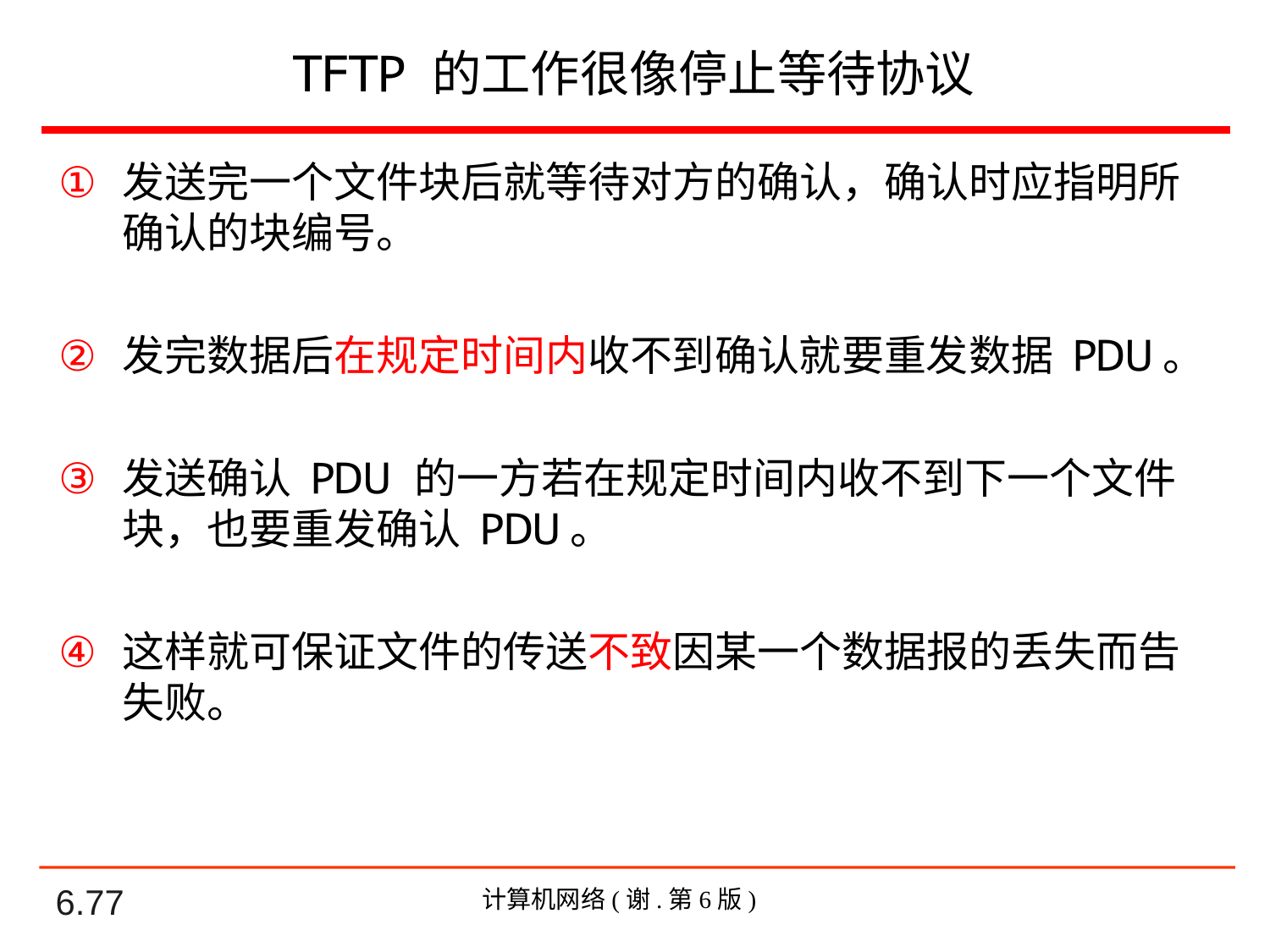

# TFTP 的工作很像停止等待协议
发送完一个文件块后就等待对方的确认，确认时应指明所确认的块编号。

发完数据后在规定时间内收不到确认就要重发数据 PDU。

发送确认 PDU 的一方若在规定时间内收不到下一个文件块，也要重发确认 PDU。

这样就可保证文件的传送不致因某一个数据报的丢失而告失败。